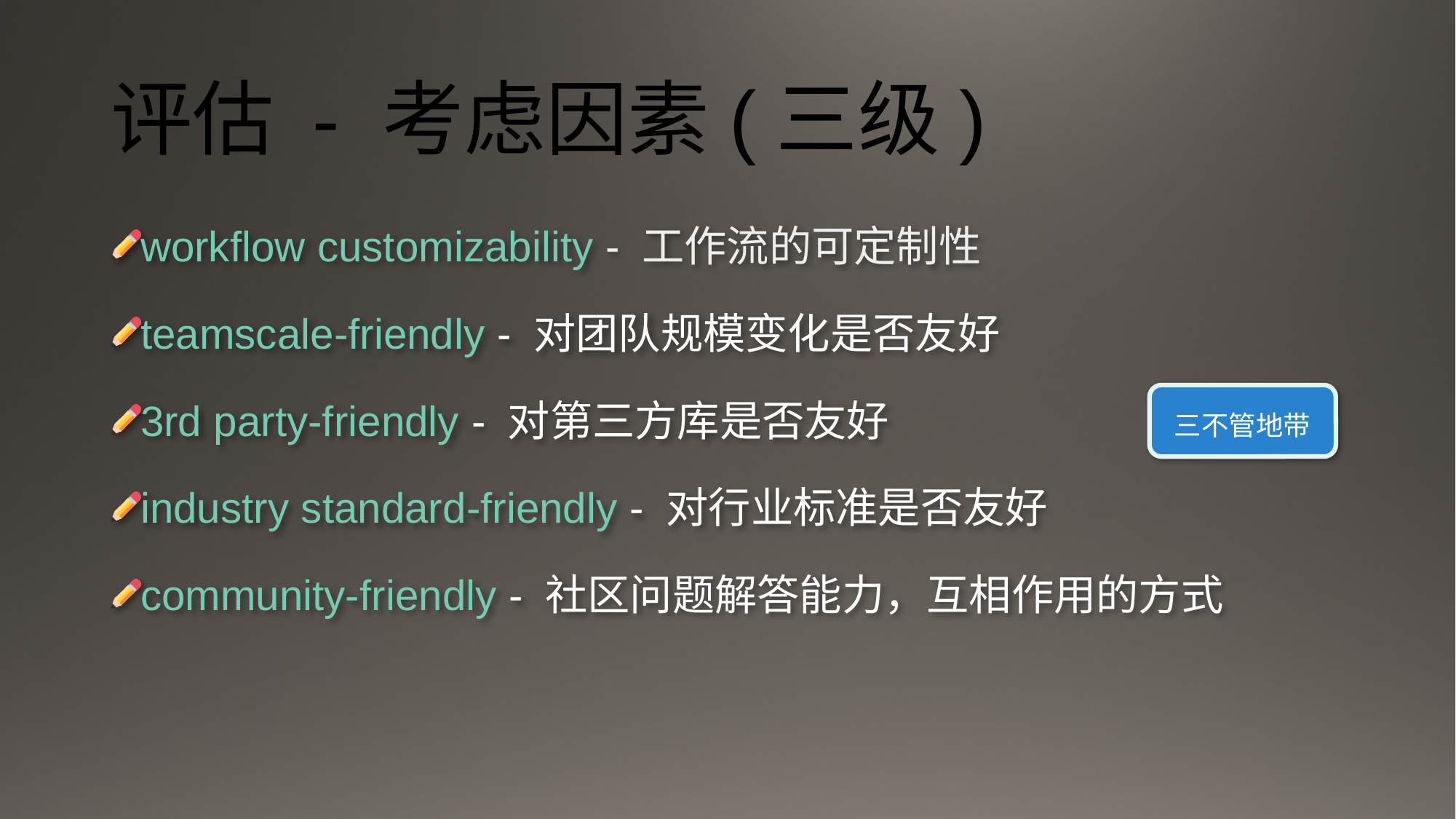

# 评估 - 考虑因素(三级)
workflow customizability - 工作流的可定制性
teamscale-friendly - 对团队规模变化是否友好
3rd party-friendly - 对第三方库是否友好
industry standard-friendly - 对行业标准是否友好
community-friendly - 社区问题解答能力，互相作用的方式
三不管地带